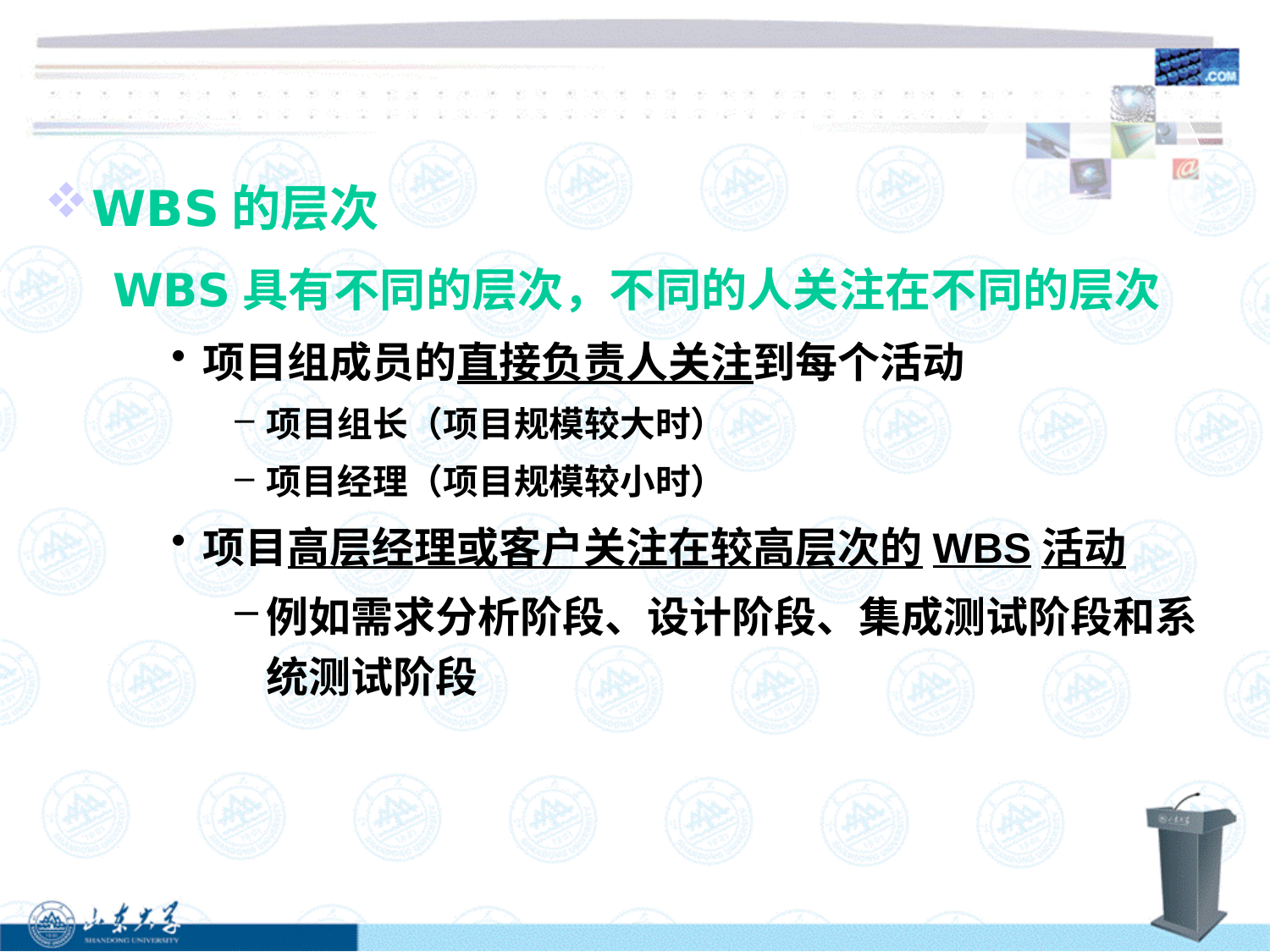

#
WBS的层次
    WBS具有不同的层次，不同的人关注在不同的层次
项目组成员的直接负责人关注到每个活动
项目组长（项目规模较大时）
项目经理（项目规模较小时）
项目高层经理或客户关注在较高层次的WBS活动
例如需求分析阶段、设计阶段、集成测试阶段和系统测试阶段